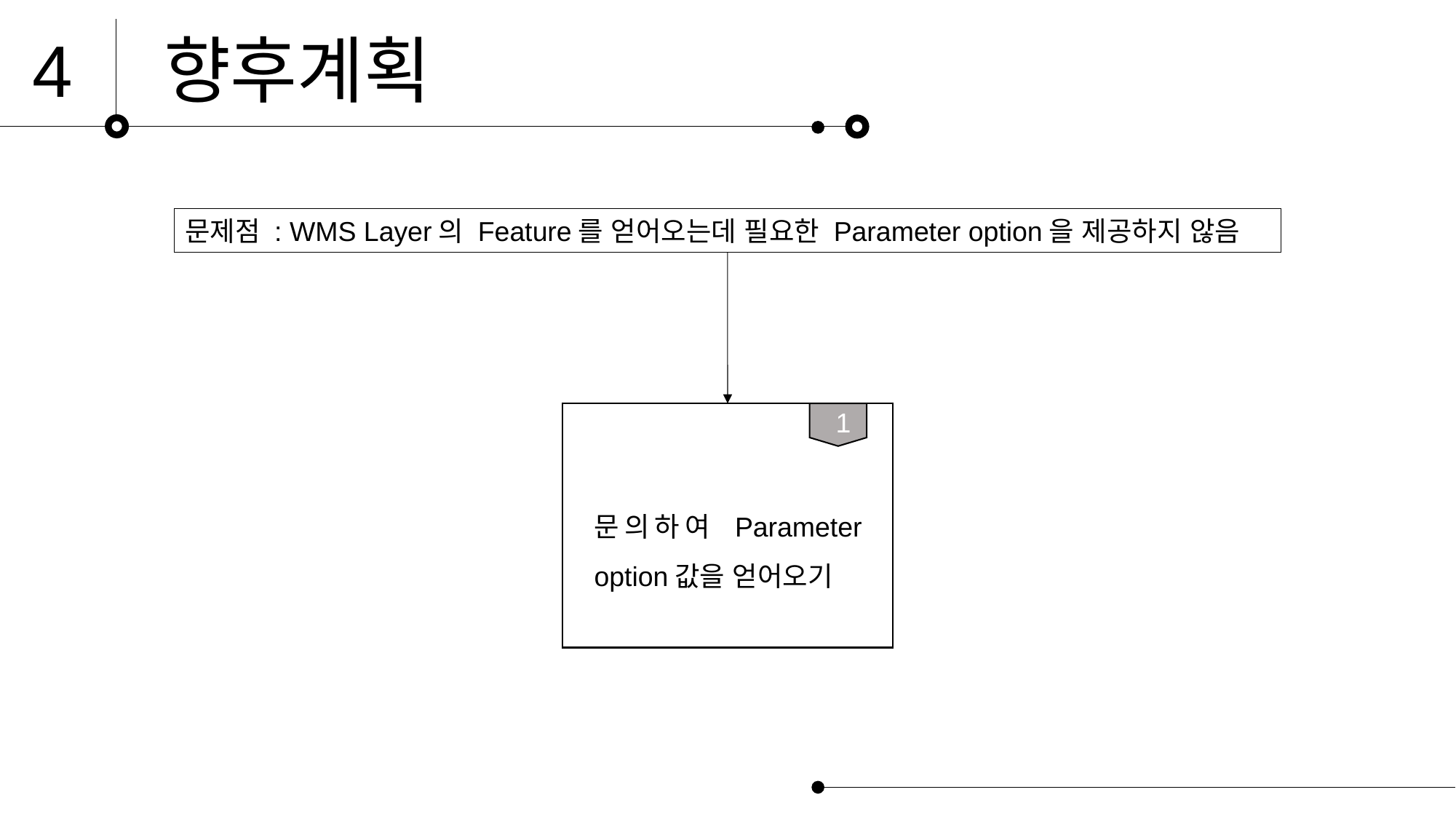

4
향후계획
2
문제점 : WMS Layer의 Feature를 얻어오는데 필요한 Parameter option을 제공하지 않음
2
1

문의하여 Parameter option값을 얻어오기